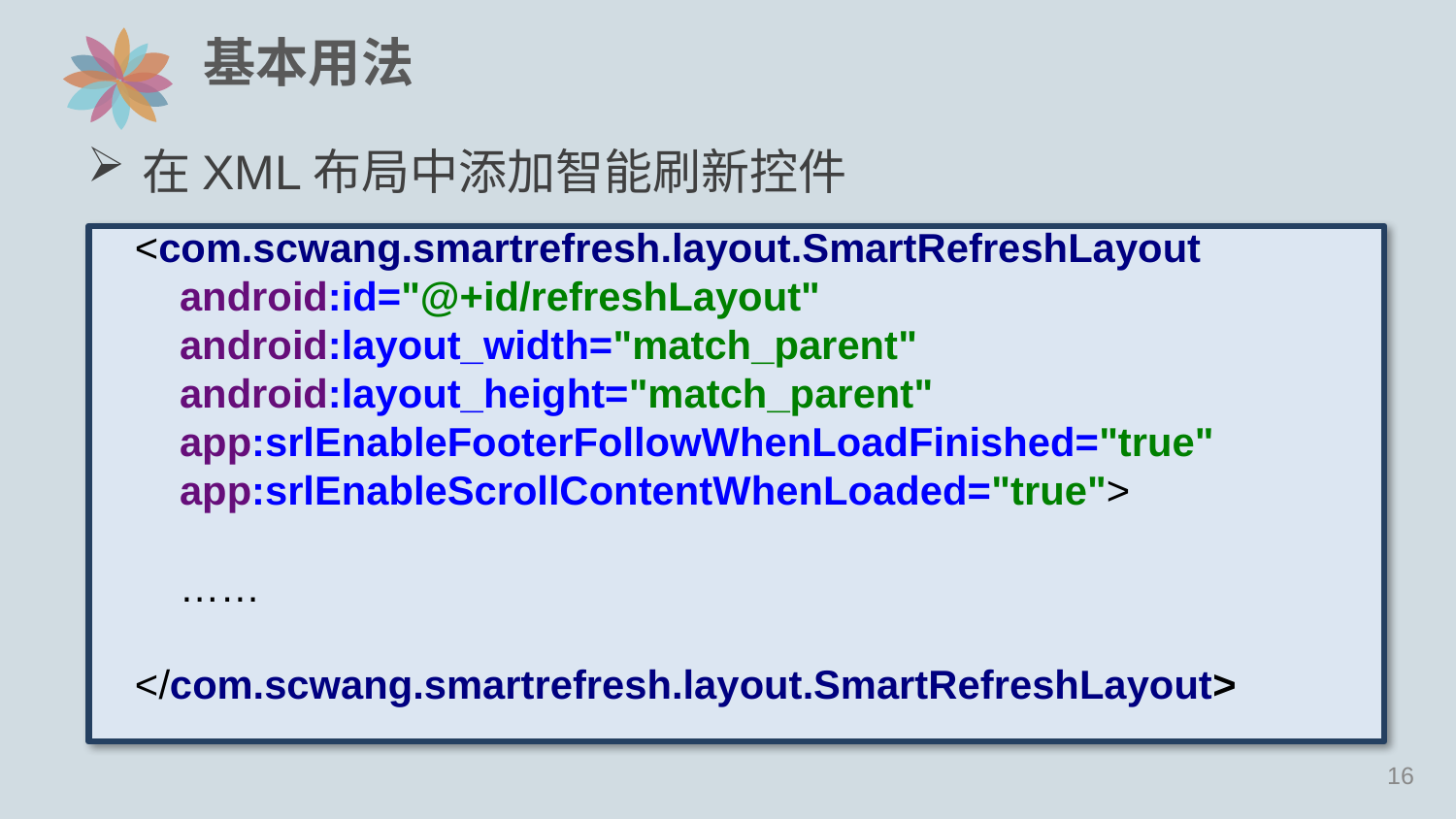

# 基本用法
在XML布局中添加智能刷新控件
<com.scwang.smartrefresh.layout.SmartRefreshLayout
    android:id="@+id/refreshLayout"
    android:layout_width="match_parent"
    android:layout_height="match_parent"
    app:srlEnableFooterFollowWhenLoadFinished="true"
    app:srlEnableScrollContentWhenLoaded="true">

    ……

</com.scwang.smartrefresh.layout.SmartRefreshLayout>
16